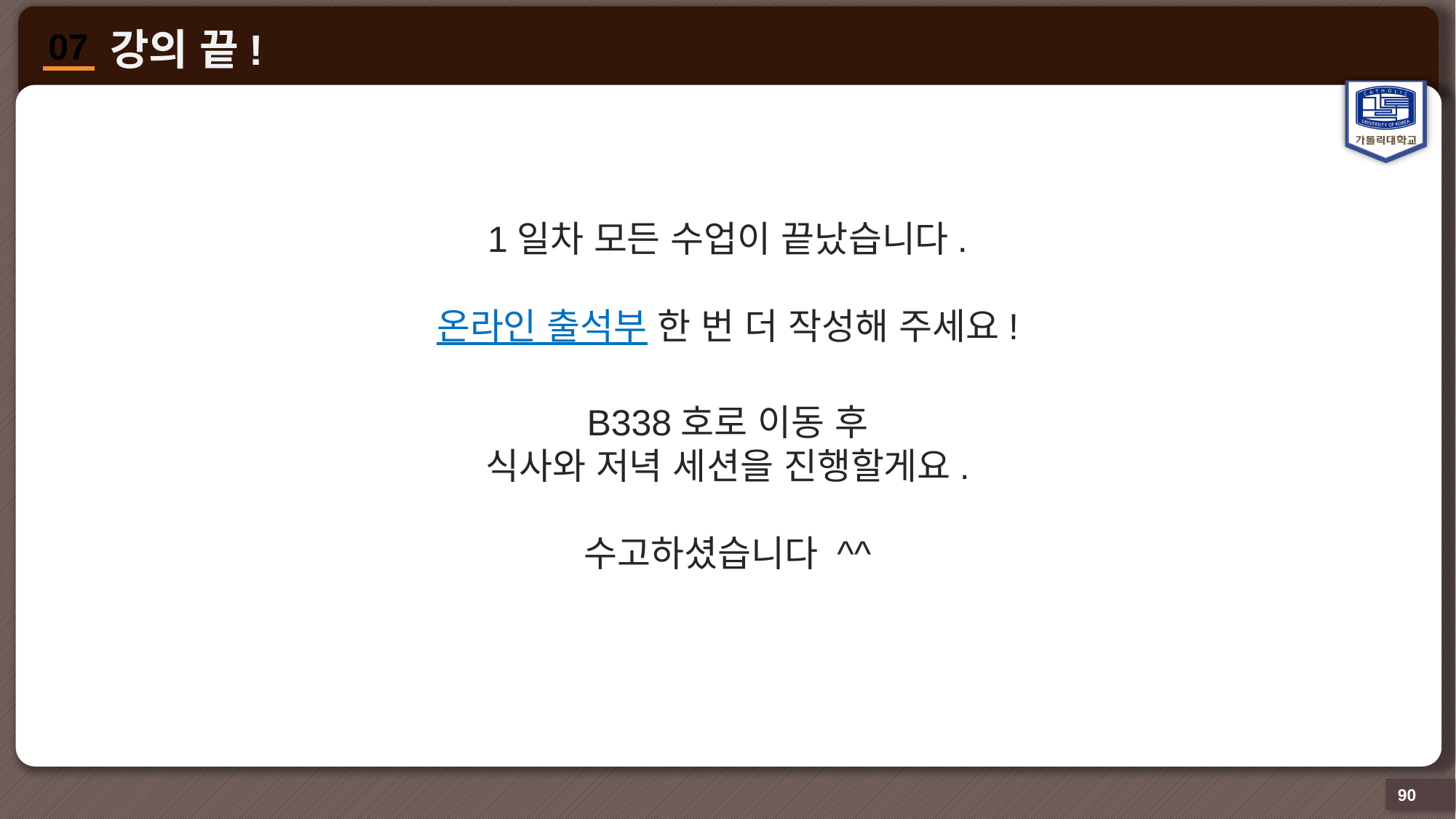

1일차 모든 수업이 끝났습니다.

온라인 출석부 한 번 더 작성해 주세요!

B338호로 이동 후
식사와 저녁 세션을 진행할게요.

수고하셨습니다 ^^
90